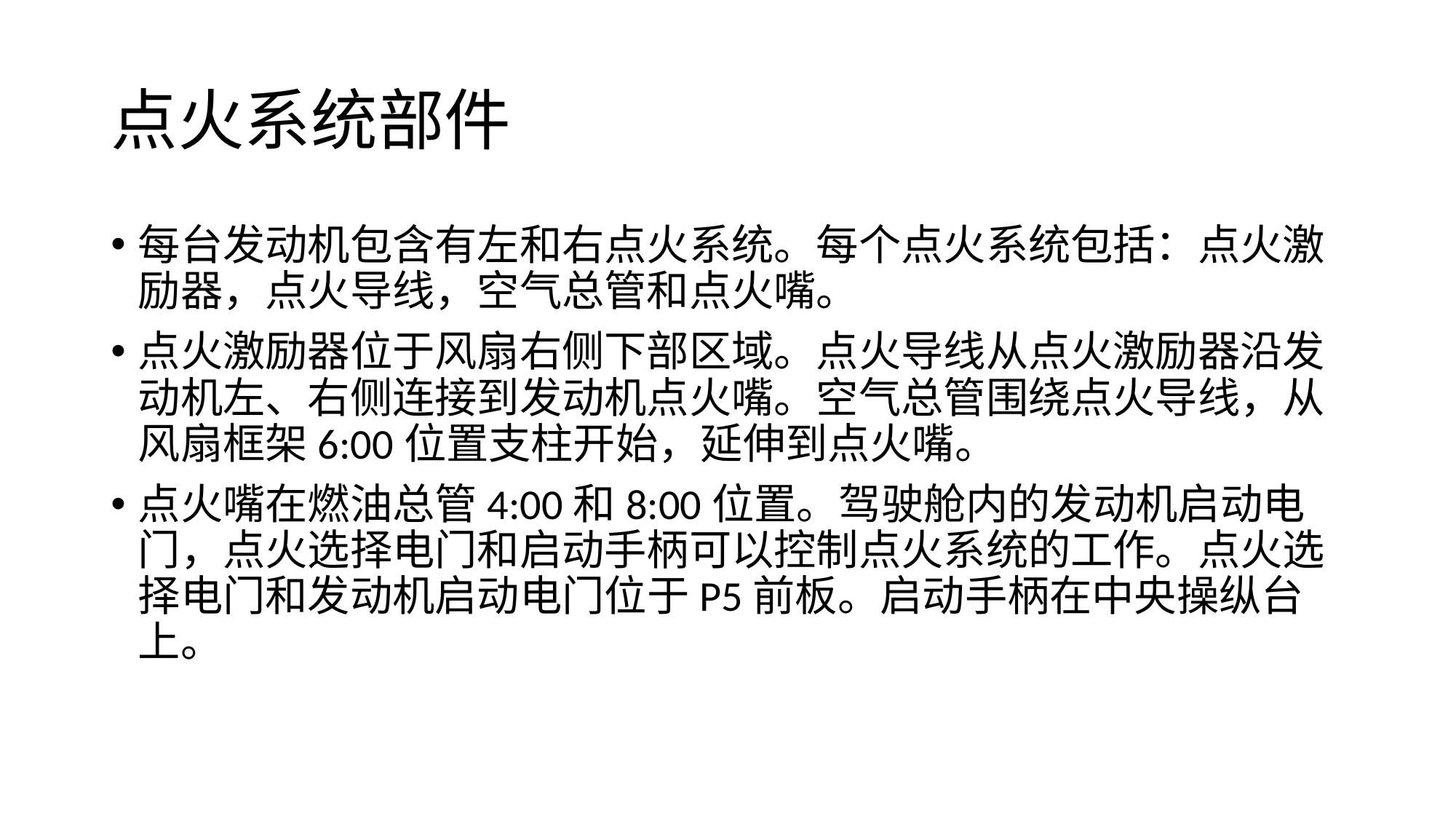

# 点火系统部件
每台发动机包含有左和右点火系统。每个点火系统包括：点火激励器，点火导线，空气总管和点火嘴。
点火激励器位于风扇右侧下部区域。点火导线从点火激励器沿发动机左、右侧连接到发动机点火嘴。空气总管围绕点火导线，从风扇框架6:00位置支柱开始，延伸到点火嘴。
点火嘴在燃油总管4:00和8:00位置。驾驶舱内的发动机启动电门，点火选择电门和启动手柄可以控制点火系统的工作。点火选择电门和发动机启动电门位于P5前板。启动手柄在中央操纵台上。